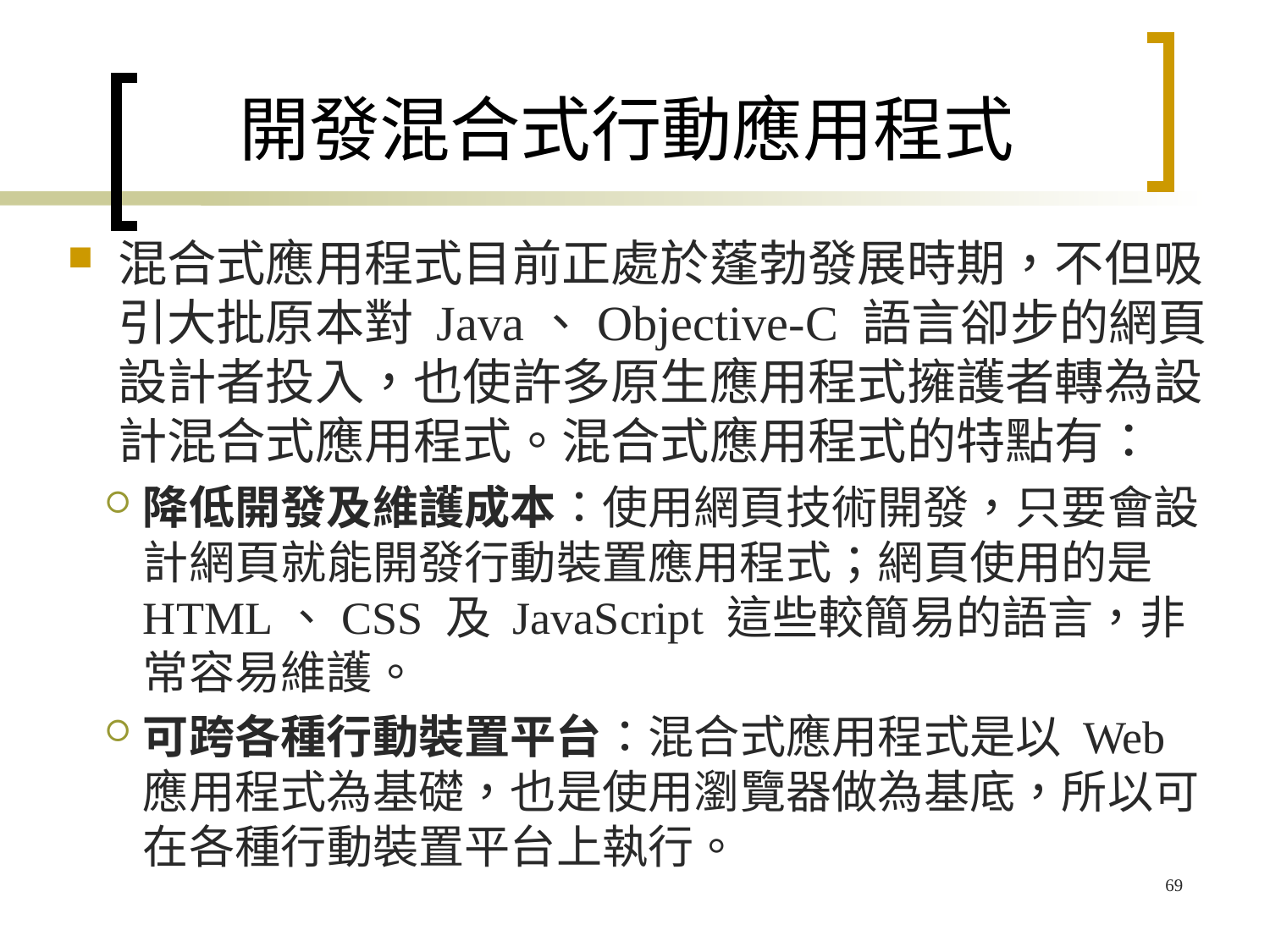

# 開發混合式行動應用程式
混合式應用程式目前正處於蓬勃發展時期，不但吸引大批原本對 Java、Objective-C 語言卻步的網頁設計者投入，也使許多原生應用程式擁護者轉為設計混合式應用程式。混合式應用程式的特點有：
降低開發及維護成本：使用網頁技術開發，只要會設計網頁就能開發行動裝置應用程式；網頁使用的是 HTML、CSS 及 JavaScript 這些較簡易的語言，非常容易維護。
可跨各種行動裝置平台：混合式應用程式是以 Web 應用程式為基礎，也是使用瀏覽器做為基底，所以可在各種行動裝置平台上執行。

69